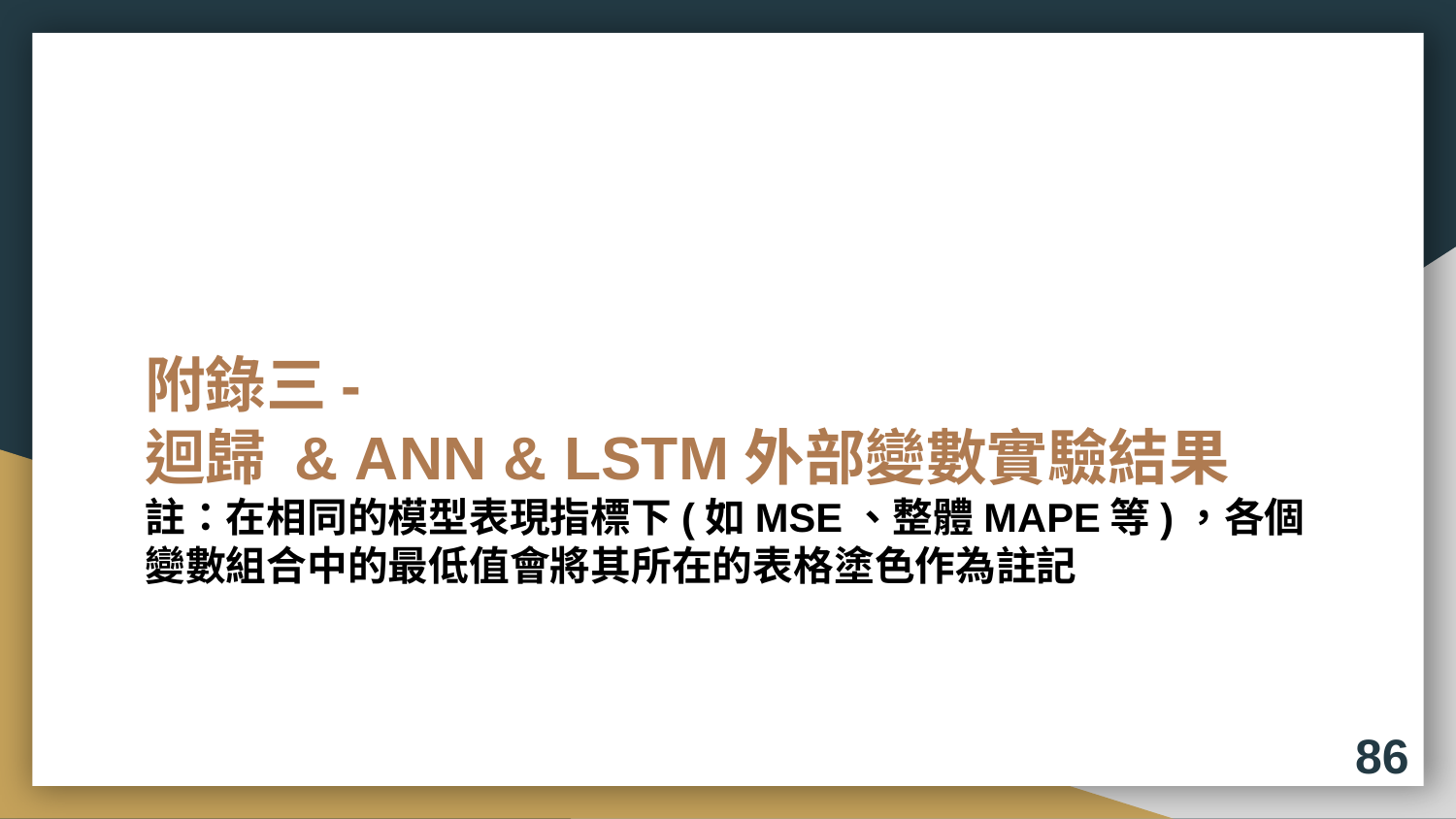

# 附錄三- 迴歸 & ANN & LSTM外部變數實驗結果 註：在相同的模型表現指標下(如MSE、整體MAPE等)，各個變數組合中的最低值會將其所在的表格塗色作為註記
86